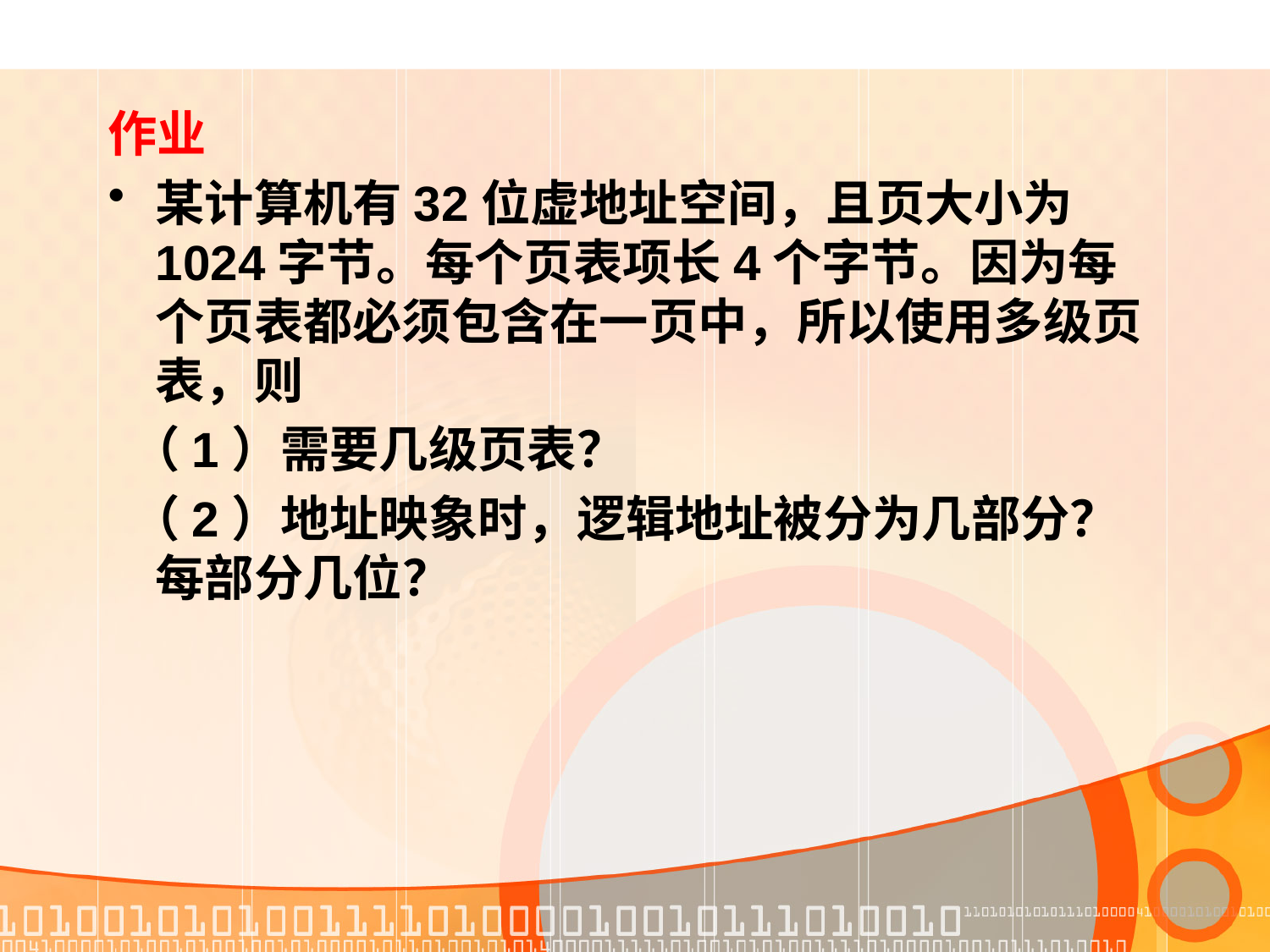

作业
某计算机有32位虚地址空间，且页大小为1024字节。每个页表项长4个字节。因为每个页表都必须包含在一页中，所以使用多级页表，则
 （1）需要几级页表？
 （2）地址映象时，逻辑地址被分为几部分？每部分几位？